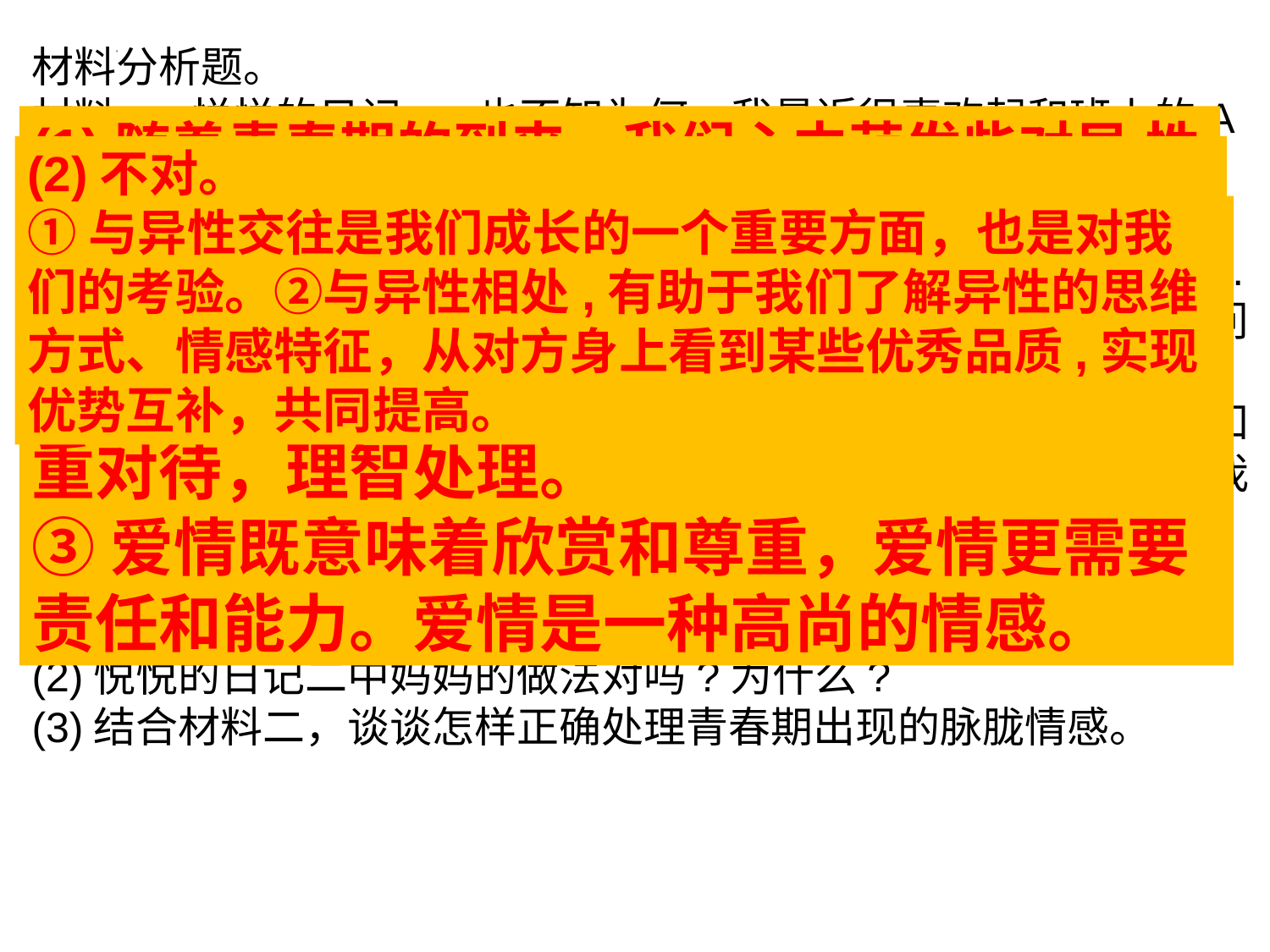

材料分析题。
材料一:悦悦的日记一:也不知为何，我最近很喜欢起和班上的A男生在一起，他的笑容、眼神，课堂上专注学习的身影，运动场上矫健的身姿...这一切的一切都令我心动。有时我会不由自主地想起他，无法安心学习，我这是怎么了，我很害怕，也很紧张.....
忧悦的日记二:妈妈越来越唠叨了，只要是男同学的电话，她就问个没完，还不许我和男生交往。
材料二:树上未成熟的果子被过早地摘掉，苦涩的滋味只有自己知道。早恋，是一枚包着糖衣的苦果!早恋，是一朵带刺的玫瑰，我们常常被它的芬芳所吸引。然而，一旦情不自禁地触摸，又常常被无情地刺伤。
(1)你怎样认识悦悦的日记一中的行为?
(2)悦悦的日记二中妈妈的做法对吗?为什么?
(3)结合材料二，谈谈怎样正确处理青春期出现的脉胧情感。
(1)随着青春期的到来，我们心中萌发些对异 性朦胧的情感,这是青春成长中的正常现象。
(2)不对。
①与异性交往是我们成长的一个重要方面，也是对我们的考验。②与异性相处,有助于我们了解异性的思维方式、情感特征，从对方身上看到某些优秀品质,实现优势互补，共同提高。
(3)①在与异性交往过程中,对异性的欣赏与向往不是真正的爱情。
②对待青春期出现的朦胧情感，我们应慎重对待，理智处理。
③爱情既意味着欣赏和尊重，爱情更需要责任和能力。爱情是一种高尚的情感。